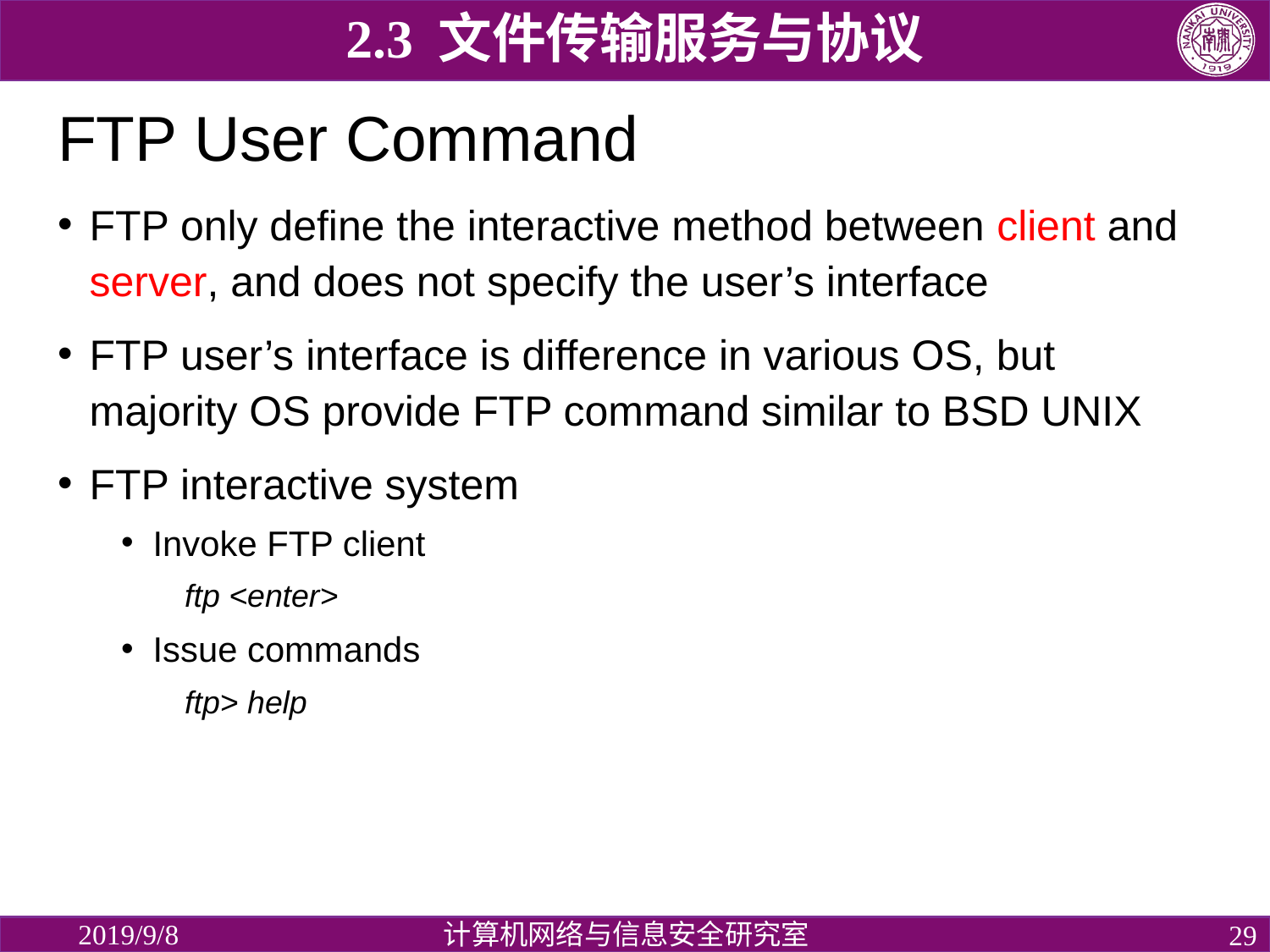

2.3 文件传输服务与协议
# FTP User Command
FTP only define the interactive method between client and server, and does not specify the user’s interface
FTP user’s interface is difference in various OS, but majority OS provide FTP command similar to BSD UNIX
FTP interactive system
Invoke FTP client
ftp <enter>
Issue commands
ftp> help